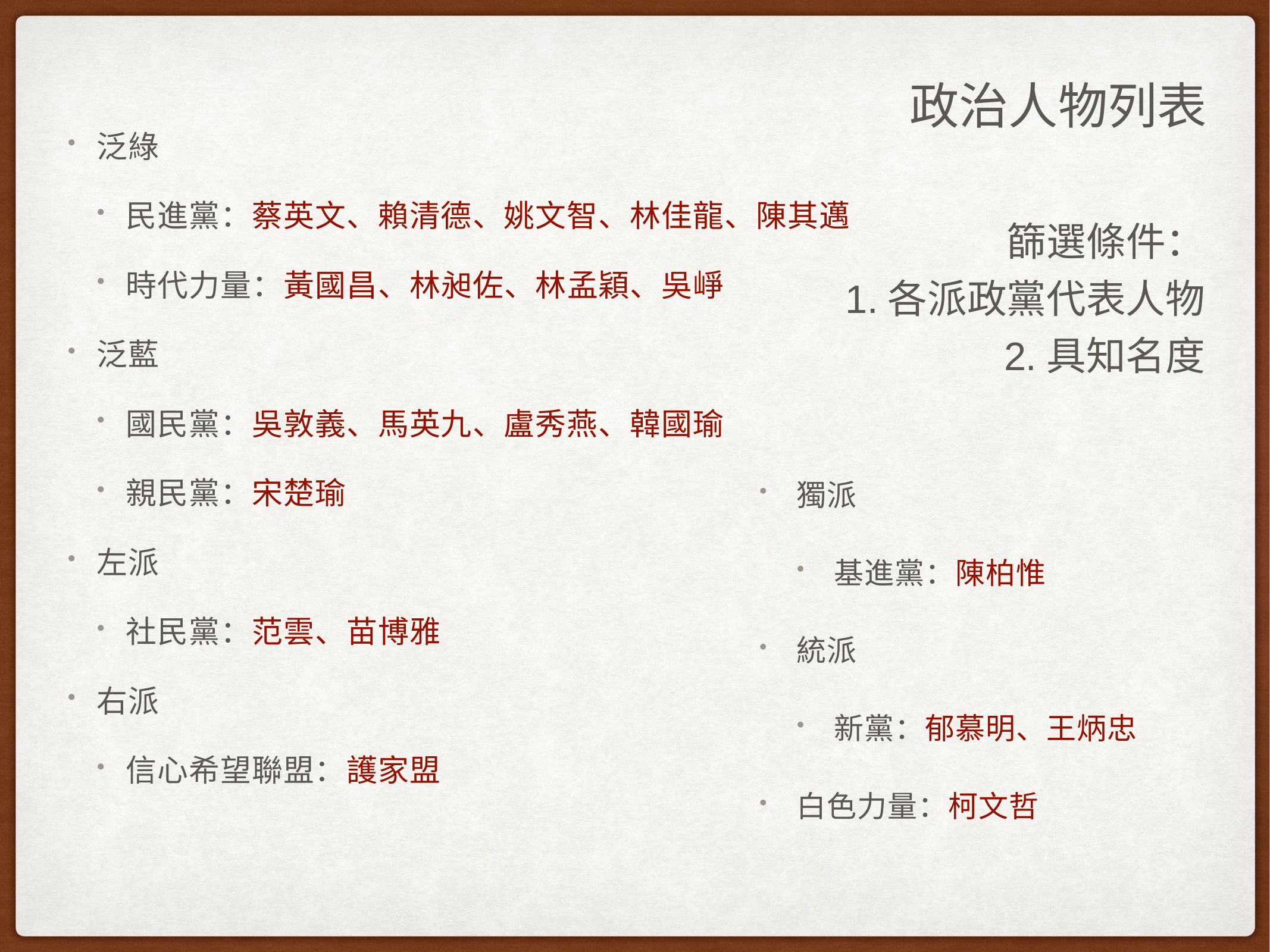

政治人物列表
泛綠
民進黨：蔡英文、賴清德、姚文智、林佳龍、陳其邁
時代力量：黃國昌、林昶佐、林孟穎、吳崢
泛藍
國民黨：吳敦義、馬英九、盧秀燕、韓國瑜
親民黨：宋楚瑜
左派
社民黨：范雲、苗博雅
右派
信心希望聯盟：護家盟
篩選條件：
1.各派政黨代表人物
2.具知名度
獨派
基進黨：陳柏惟
統派
新黨：郁慕明、王炳忠
白色力量：柯文哲